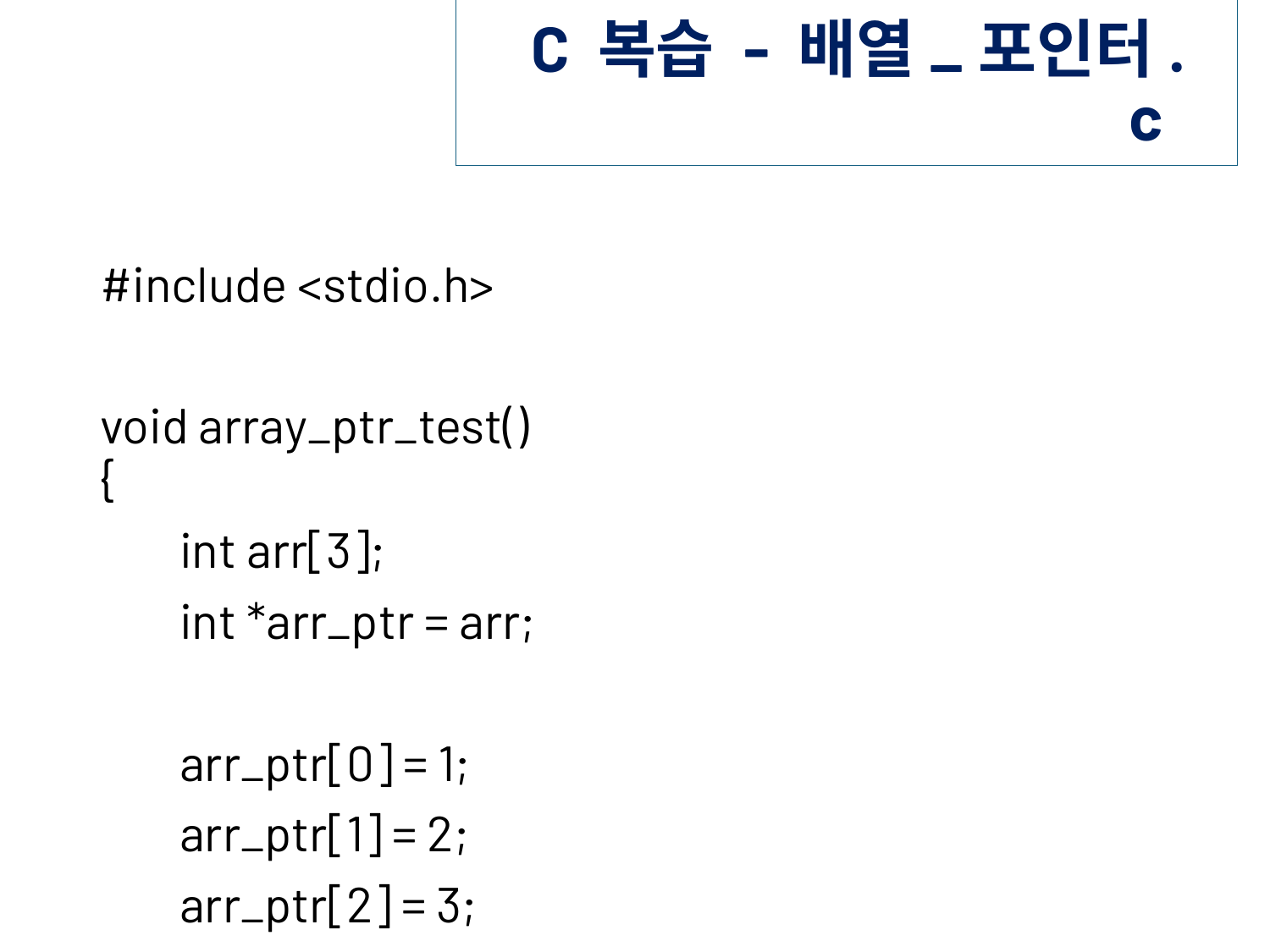

# C 복습 - 배열_포인터.c
#include <stdio.h>

void array_ptr_test()
{
        int arr[3];
        int *arr_ptr = arr;

        arr_ptr[0] = 1;
        arr_ptr[1] = 2;
        arr_ptr[2] = 3;